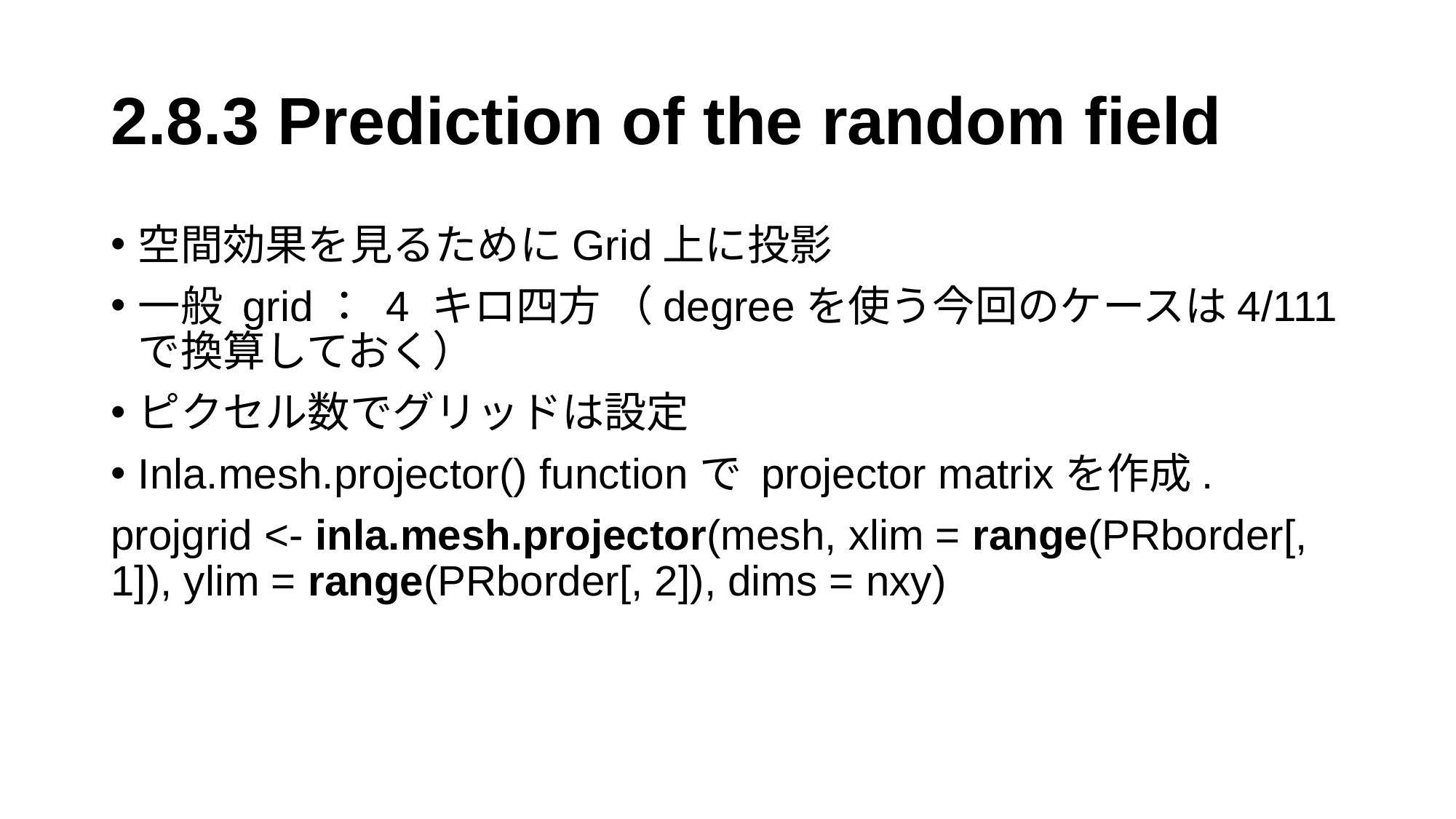

# 2.8.3 Prediction of the random field
空間効果を見るためにGrid上に投影
一般 grid： 4 キロ四方 （degreeを使う今回のケースは4/111 で換算しておく）
ピクセル数でグリッドは設定
Inla.mesh.projector() functionで projector matrixを作成.
projgrid <- inla.mesh.projector(mesh, xlim = range(PRborder[, 1]), ylim = range(PRborder[, 2]), dims = nxy)